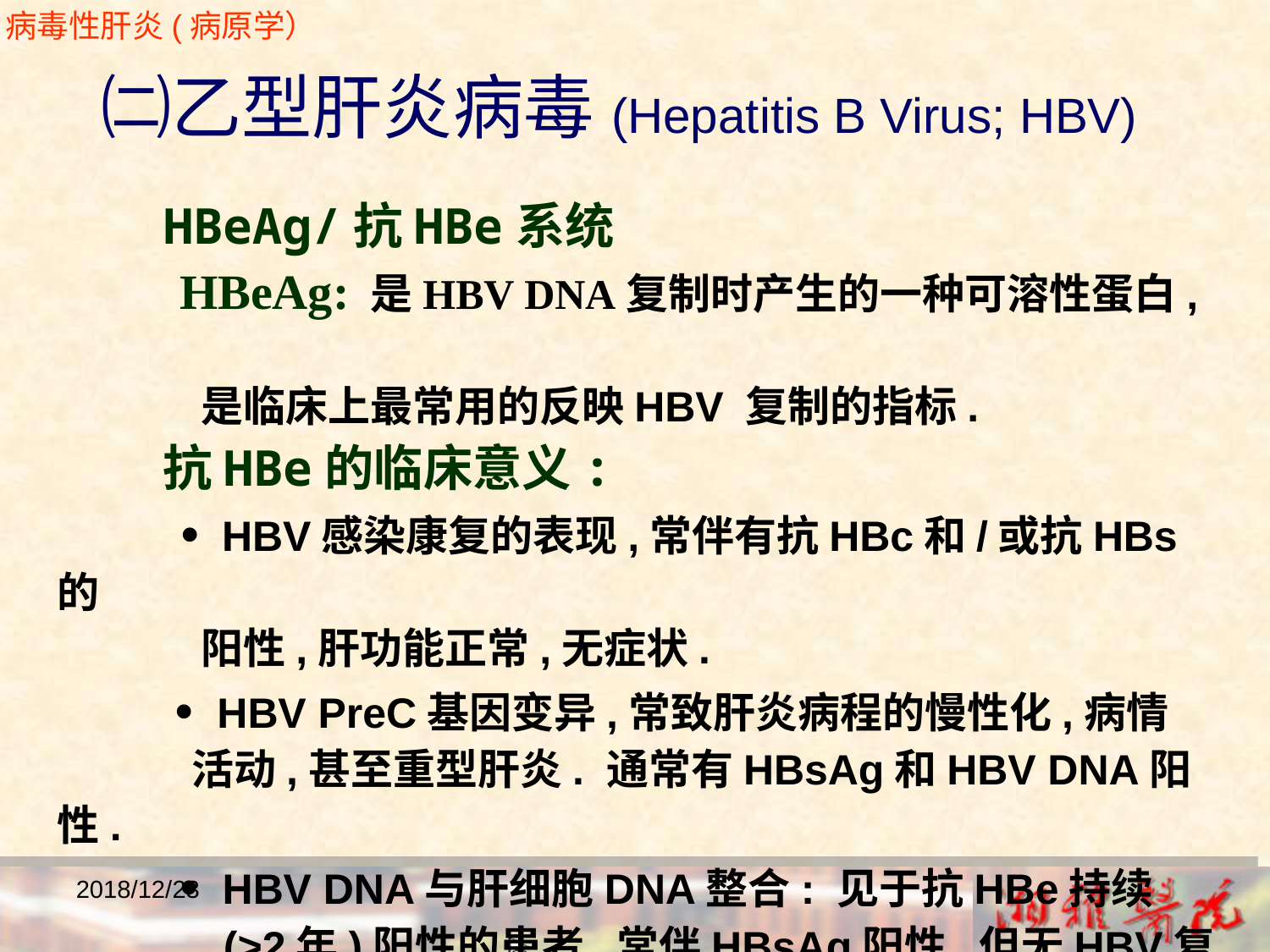

病毒性肝炎(病原学）
  ㈡乙型肝炎病毒(Hepatitis B Virus; HBV)

            HBeAg/抗HBe系统
         HBeAg: 是HBV DNA复制时产生的一种可溶性蛋白,
              是临床上最常用的反映HBV 复制的指标.
          抗HBe的临床意义:
              •  HBV感染康复的表现,常伴有抗HBc和/或抗HBs的
              阳性,肝功能正常,无症状.
          •  HBV PreC基因变异,常致肝炎病程的慢性化,病情
             活动,甚至重型肝炎. 通常有HBsAg和HBV DNA阳性.
         •  HBV DNA与肝细胞DNA整合: 见于抗HBe持续
              (>2年)阳性的患者,常伴HBsAg阳性,但无HBV复制
              指标.
2018/12/23